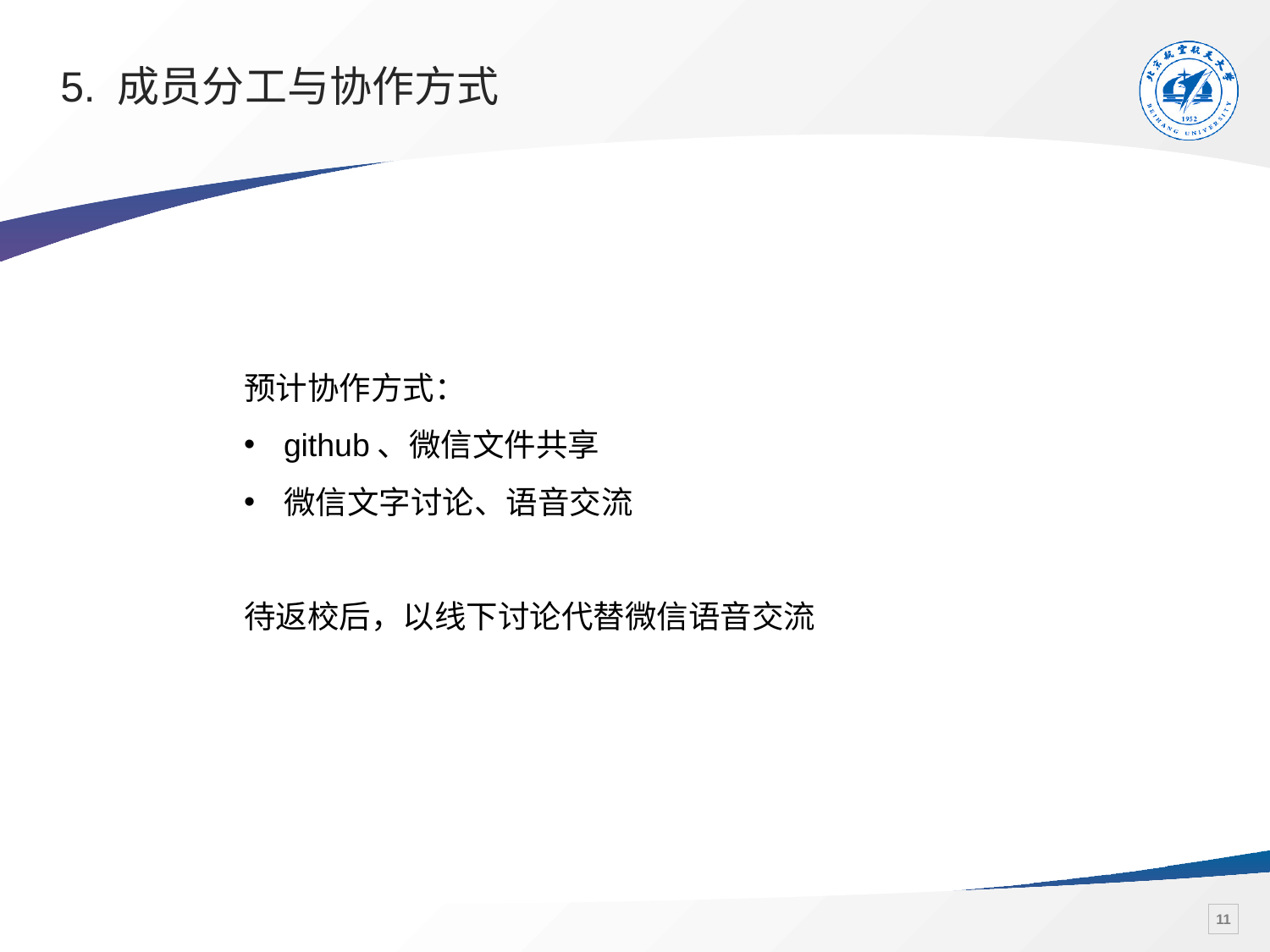

# 5. 成员分工与协作方式
预计协作方式：
github、微信文件共享
微信文字讨论、语音交流

待返校后，以线下讨论代替微信语音交流